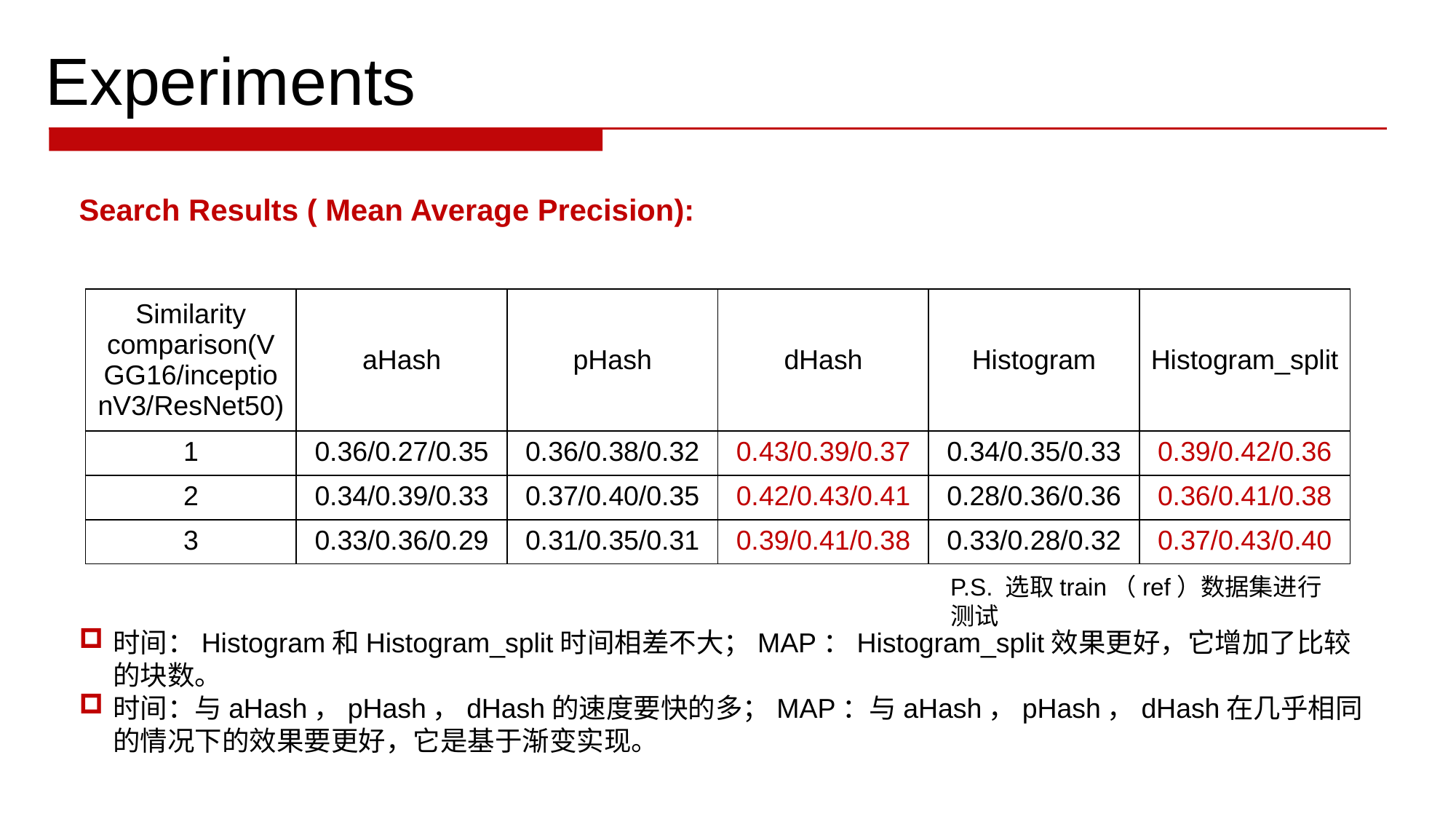

# Experiments

Search Results ( Mean Average Precision):
| Similarity comparison(VGG16/inceptionV3/ResNet50) | aHash | pHash | dHash | Histogram | Histogram\_split |
| --- | --- | --- | --- | --- | --- |
| 1 | 0.36/0.27/0.35 | 0.36/0.38/0.32 | 0.43/0.39/0.37 | 0.34/0.35/0.33 | 0.39/0.42/0.36 |
| 2 | 0.34/0.39/0.33 | 0.37/0.40/0.35 | 0.42/0.43/0.41 | 0.28/0.36/0.36 | 0.36/0.41/0.38 |
| 3 | 0.33/0.36/0.29 | 0.31/0.35/0.31 | 0.39/0.41/0.38 | 0.33/0.28/0.32 | 0.37/0.43/0.40 |
P.S. 选取train（ref）数据集进行测试
时间：Histogram和Histogram_split时间相差不大；MAP：Histogram_split效果更好，它增加了比较的块数。
时间：与aHash，pHash，dHash的速度要快的多；MAP：与aHash，pHash，dHash在几乎相同的情况下的效果要更好，它是基于渐变实现。